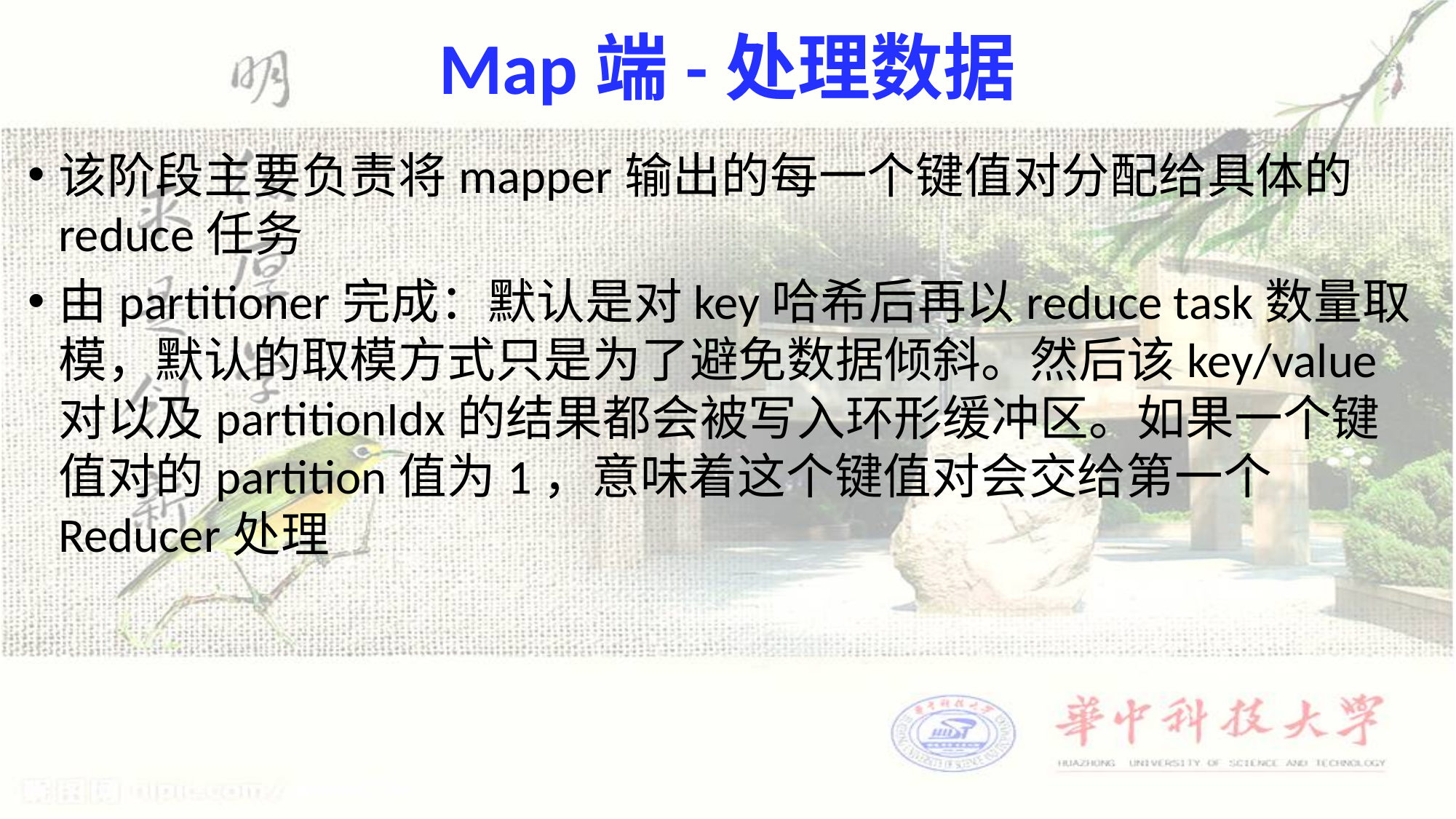

# Map端-处理数据
该阶段主要负责将mapper输出的每一个键值对分配给具体的reduce任务
由partitioner完成：默认是对key哈希后再以reduce task数量取模，默认的取模方式只是为了避免数据倾斜。然后该key/value对以及partitionIdx的结果都会被写入环形缓冲区。如果一个键值对的partition值为1，意味着这个键值对会交给第一个Reducer处理